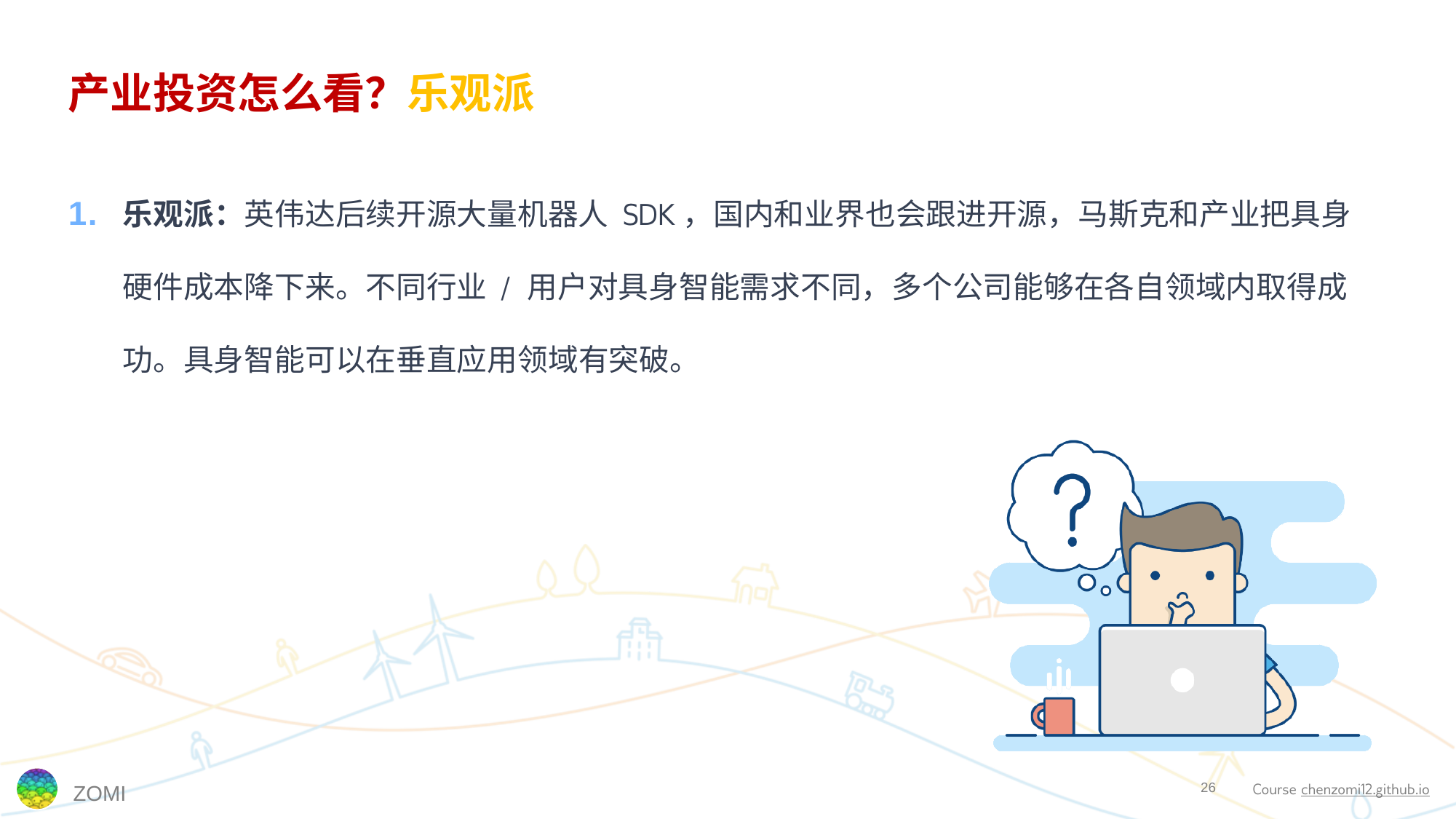

# 产业投资怎么看？乐观派
乐观派：英伟达后续开源大量机器人 SDK，国内和业界也会跟进开源，马斯克和产业把具身硬件成本降下来。不同行业 / 用户对具身智能需求不同，多个公司能够在各自领域内取得成功。具身智能可以在垂直应用领域有突破。